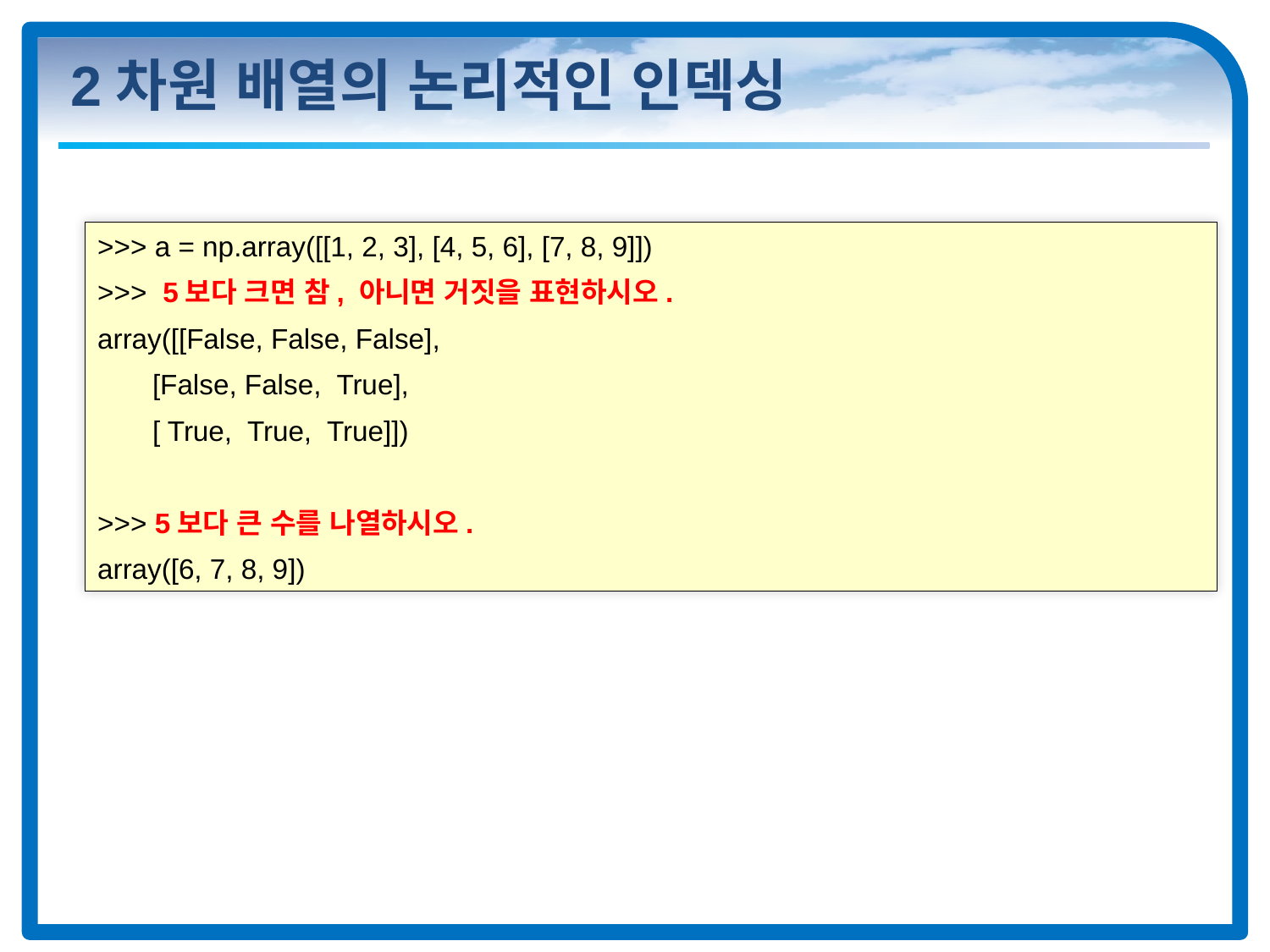

# 2차원 배열의 논리적인 인덱싱
>>> a = np.array([[1, 2, 3], [4, 5, 6], [7, 8, 9]])
>>>  5보다 크면 참, 아니면 거짓을 표현하시오.
array([[False, False, False],
       [False, False,  True],
       [ True,  True,  True]])

>>> 5보다 큰 수를 나열하시오.
array([6, 7, 8, 9])